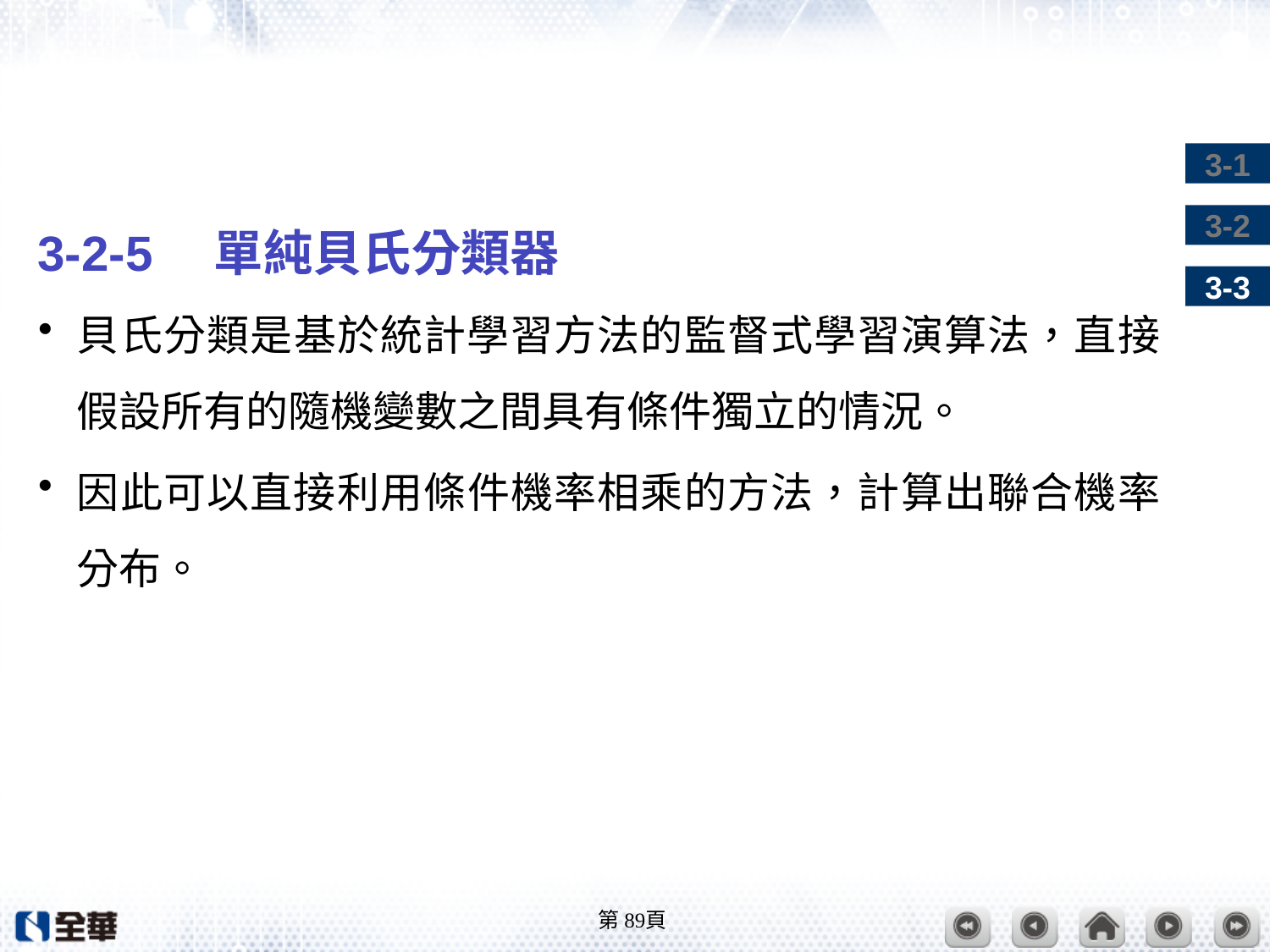

#
3-2-5　單純貝氏分類器
貝氏分類是基於統計學習方法的監督式學習演算法，直接假設所有的隨機變數之間具有條件獨立的情況。
因此可以直接利用條件機率相乘的方法，計算出聯合機率分布。